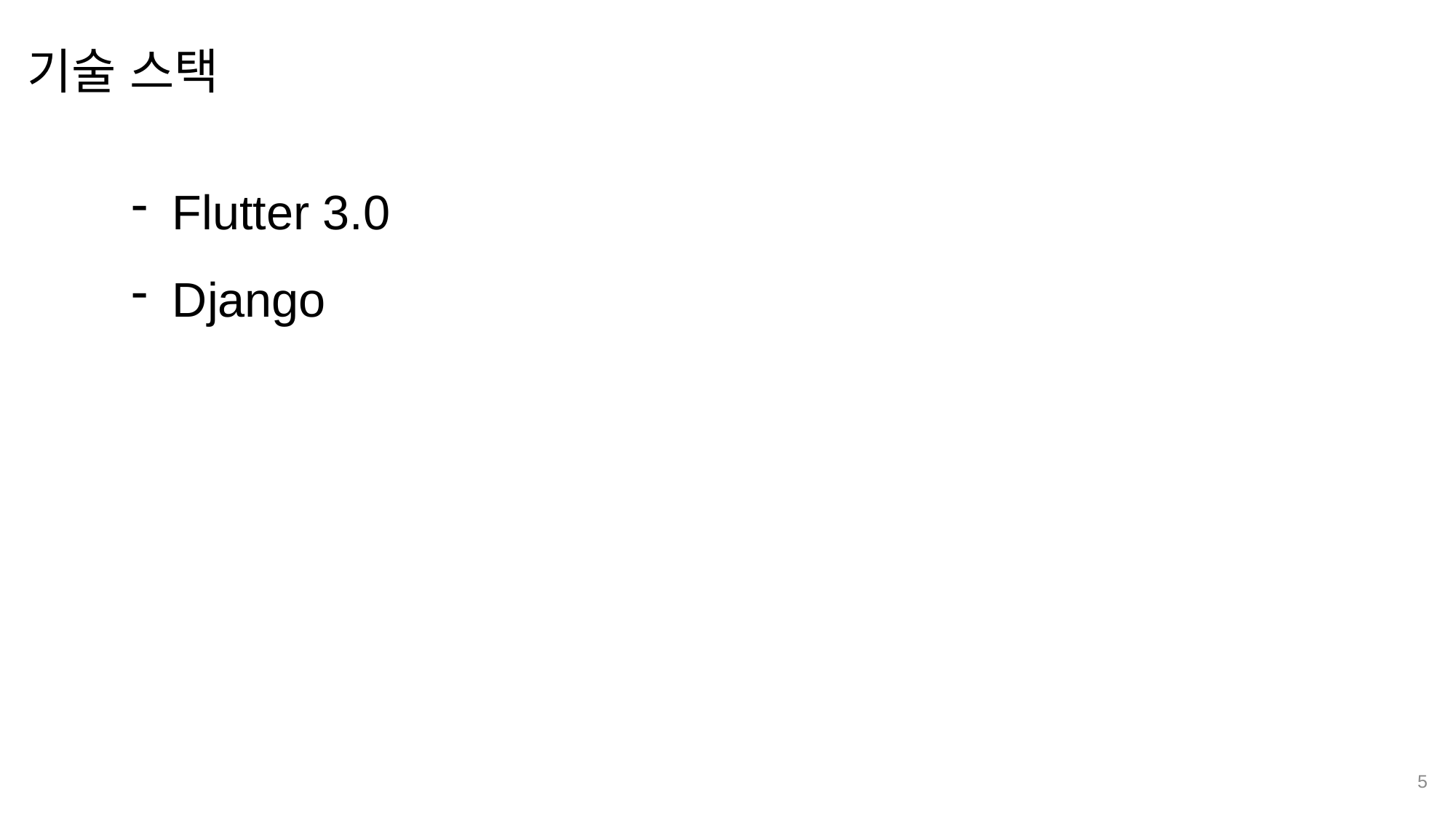

기술 스택
나눔스퀘어OTF ExtraBold
나눔스퀘어OTF Bold
Flutter 3.0
Django
나눔스퀘어OTF
5